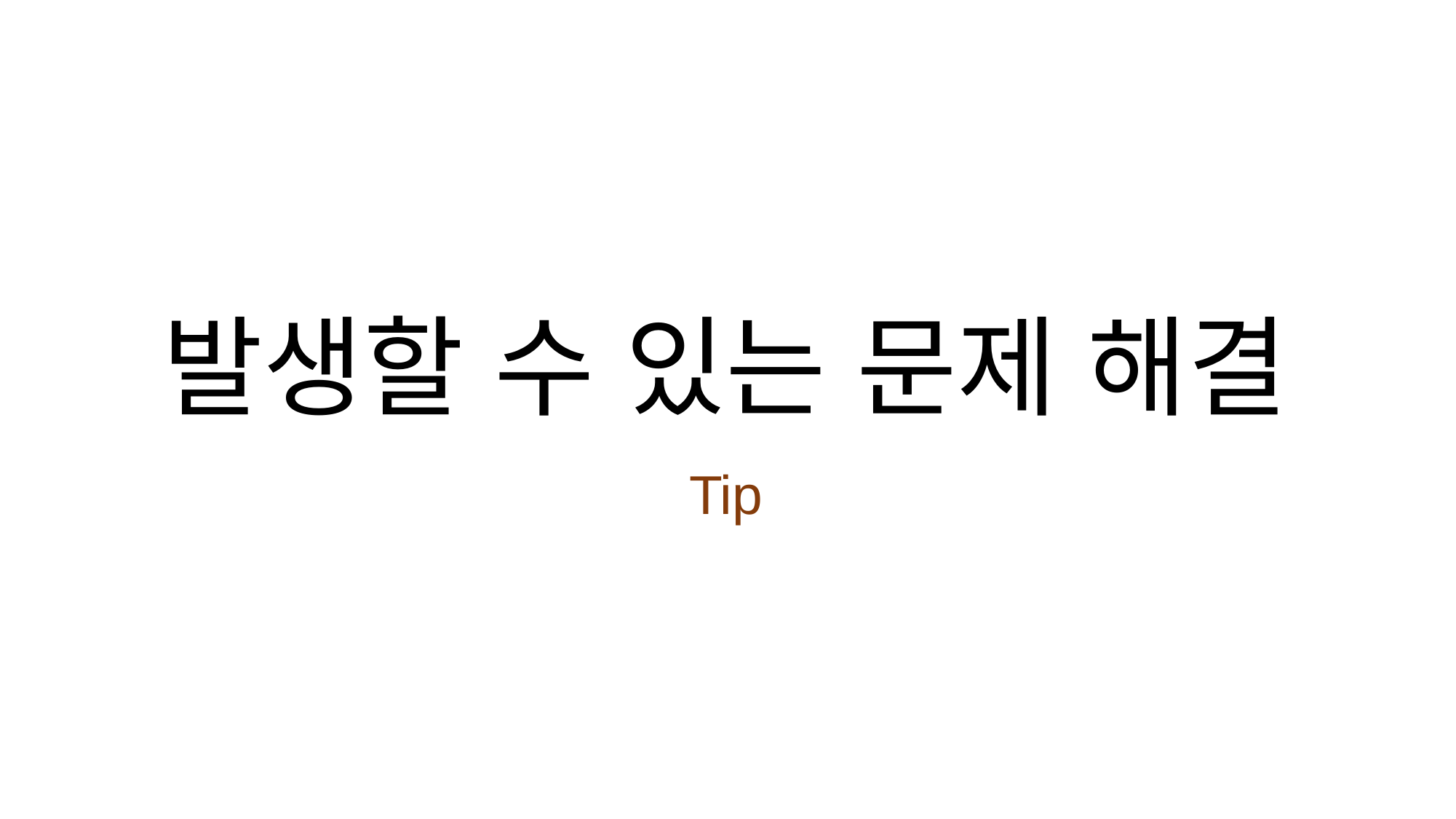

# 발생할 수 있는 문제 해결
Tip